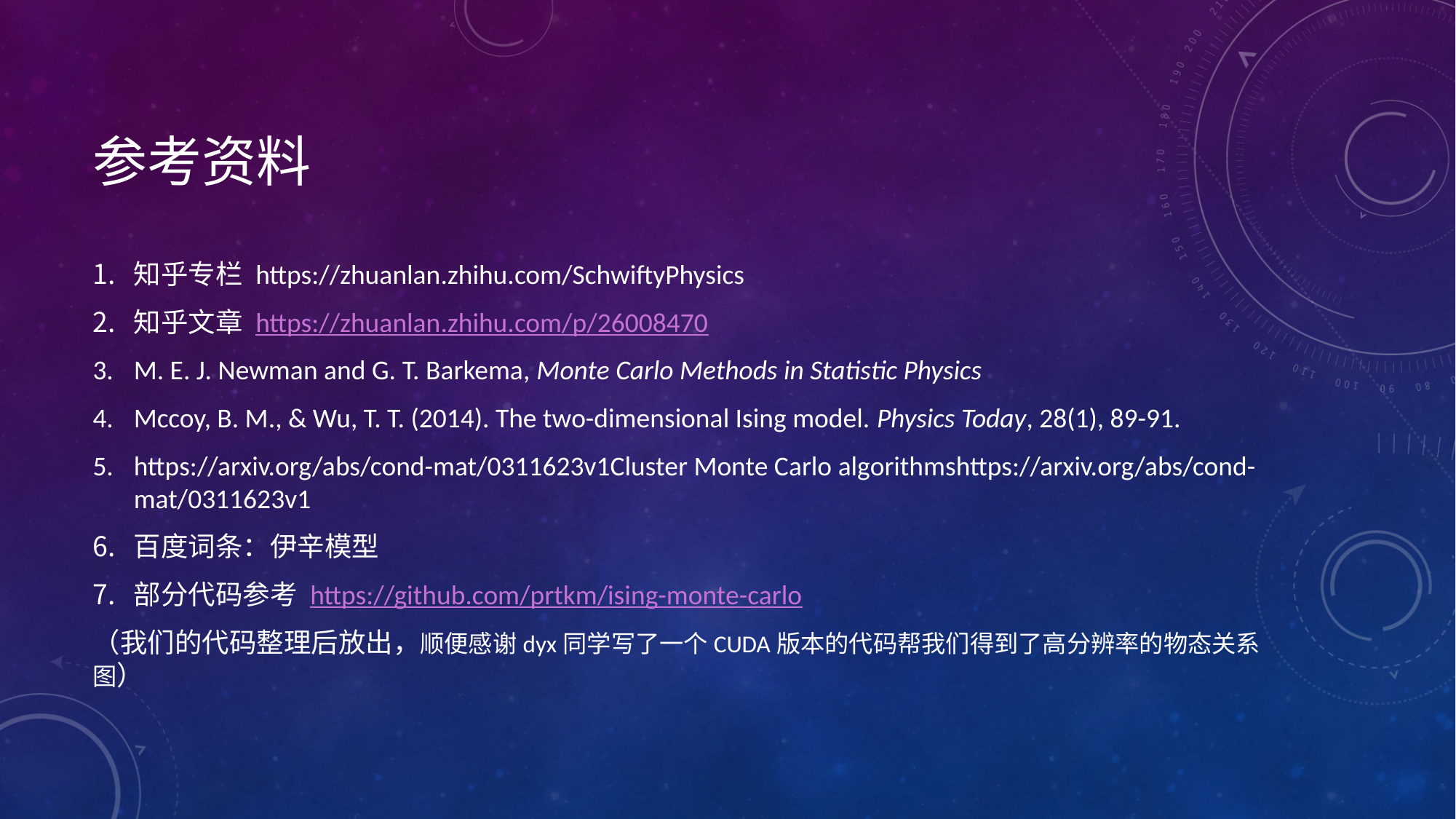

# 参考资料
知乎专栏 https://zhuanlan.zhihu.com/SchwiftyPhysics
知乎文章 https://zhuanlan.zhihu.com/p/26008470
M. E. J. Newman and G. T. Barkema, Monte Carlo Methods in Statistic Physics
Mccoy, B. M., & Wu, T. T. (2014). The two-dimensional Ising model. Physics Today, 28(1), 89-91.
https://arxiv.org/abs/cond-mat/0311623v1Cluster Monte Carlo algorithmshttps://arxiv.org/abs/cond-mat/0311623v1
百度词条：伊辛模型
部分代码参考 https://github.com/prtkm/ising-monte-carlo
（我们的代码整理后放出，顺便感谢dyx同学写了一个CUDA版本的代码帮我们得到了高分辨率的物态关系图）